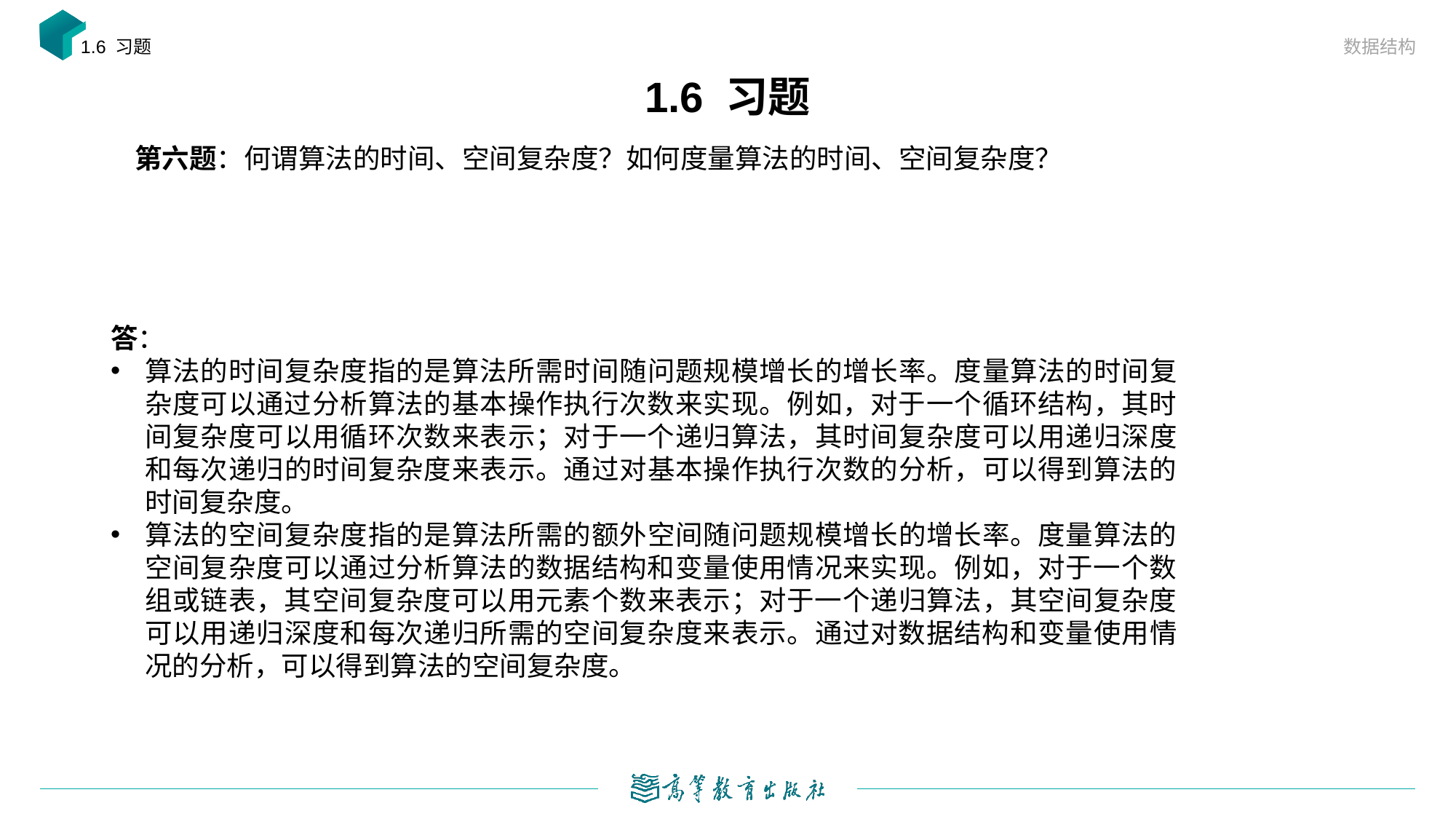

数据结构
1.6 习题
# 1.6 习题
第六题：何谓算法的时间、空间复杂度？如何度量算法的时间、空间复杂度？
答：
算法的时间复杂度指的是算法所需时间随问题规模增长的增长率。度量算法的时间复杂度可以通过分析算法的基本操作执行次数来实现。例如，对于一个循环结构，其时间复杂度可以用循环次数来表示；对于一个递归算法，其时间复杂度可以用递归深度和每次递归的时间复杂度来表示。通过对基本操作执行次数的分析，可以得到算法的时间复杂度。
算法的空间复杂度指的是算法所需的额外空间随问题规模增长的增长率。度量算法的空间复杂度可以通过分析算法的数据结构和变量使用情况来实现。例如，对于一个数组或链表，其空间复杂度可以用元素个数来表示；对于一个递归算法，其空间复杂度可以用递归深度和每次递归所需的空间复杂度来表示。通过对数据结构和变量使用情况的分析，可以得到算法的空间复杂度。